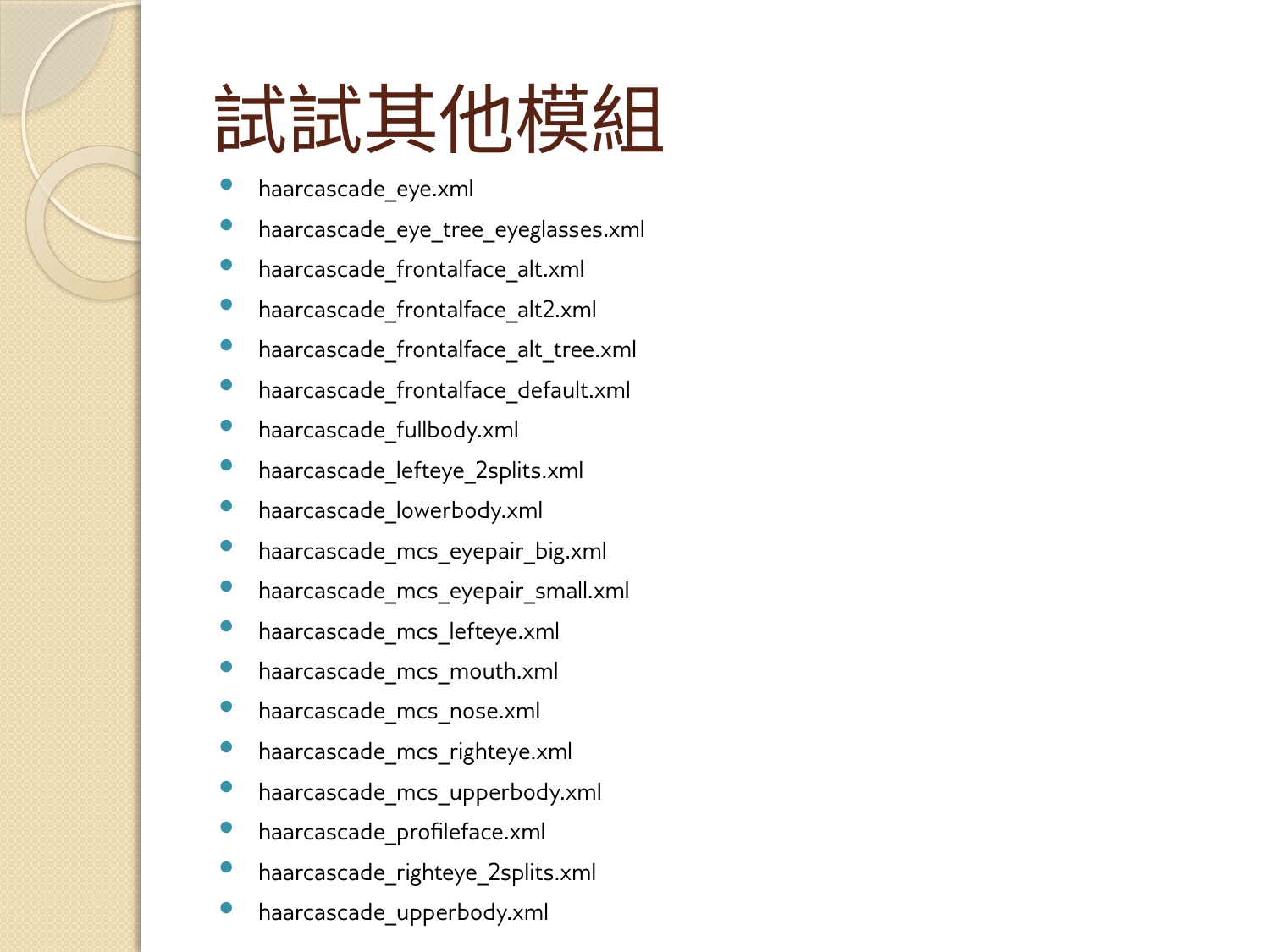

# 試試其他模組
haarcascade_eye.xml
haarcascade_eye_tree_eyeglasses.xml
haarcascade_frontalface_alt.xml
haarcascade_frontalface_alt2.xml
haarcascade_frontalface_alt_tree.xml
haarcascade_frontalface_default.xml
haarcascade_fullbody.xml
haarcascade_lefteye_2splits.xml
haarcascade_lowerbody.xml
haarcascade_mcs_eyepair_big.xml
haarcascade_mcs_eyepair_small.xml
haarcascade_mcs_lefteye.xml
haarcascade_mcs_mouth.xml
haarcascade_mcs_nose.xml
haarcascade_mcs_righteye.xml
haarcascade_mcs_upperbody.xml
haarcascade_profileface.xml
haarcascade_righteye_2splits.xml
haarcascade_upperbody.xml